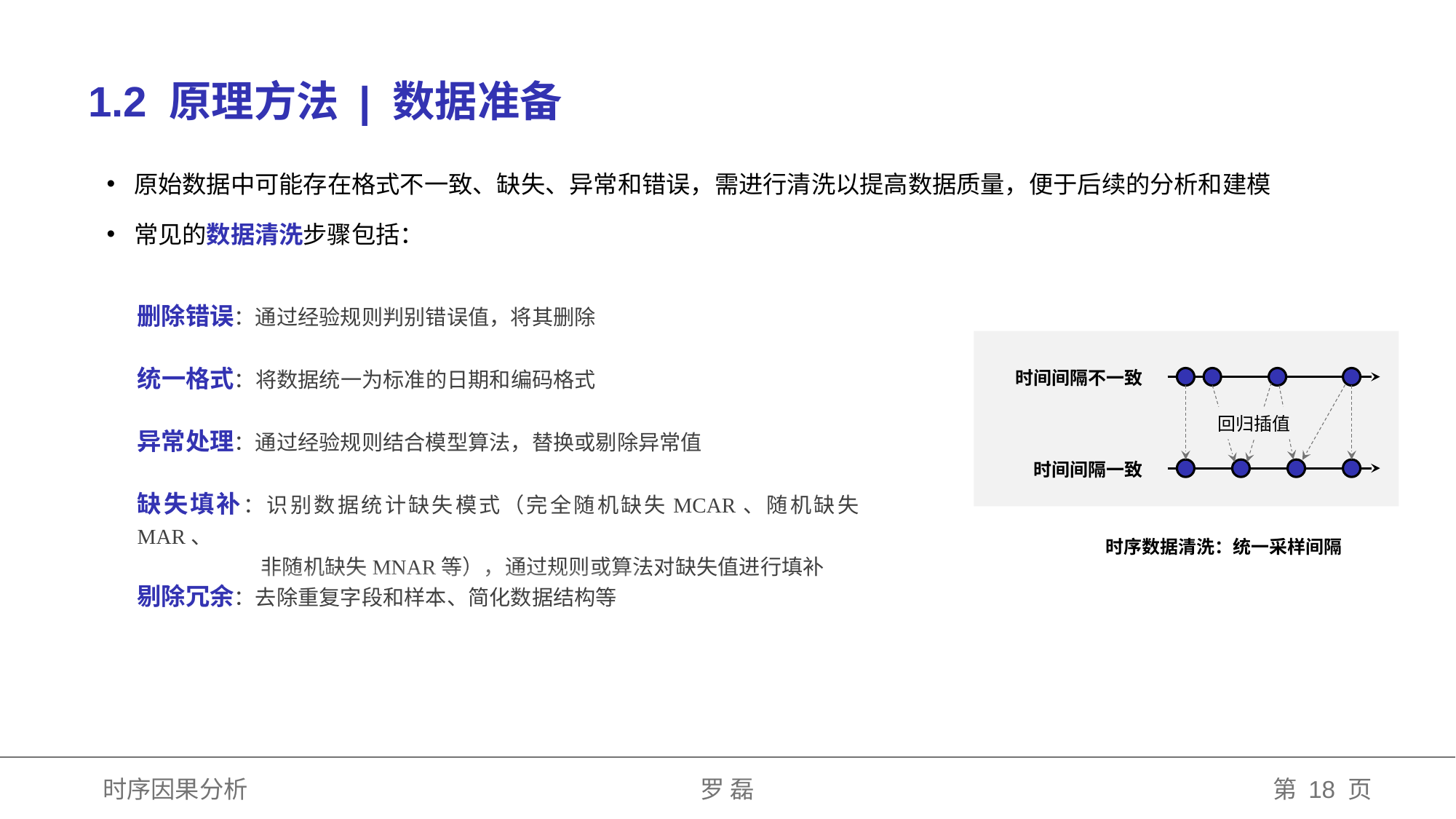

1.2 原理方法 | 数据准备
原始数据中可能存在格式不一致、缺失、异常和错误，需进行清洗以提高数据质量，便于后续的分析和建模
常见的数据清洗步骤包括：
删除错误：通过经验规则判别错误值，将其删除

统一格式：将数据统一为标准的日期和编码格式
时间间隔不一致

回归插值
时间间隔一致

异常处理：通过经验规则结合模型算法，替换或剔除异常值
缺失填补：识别数据统计缺失模式（完全随机缺失MCAR、随机缺失MAR、
	  非随机缺失MNAR等），通过规则或算法对缺失值进行填补
时序数据清洗：统一采样间隔
剔除冗余：去除重复字段和样本、简化数据结构等